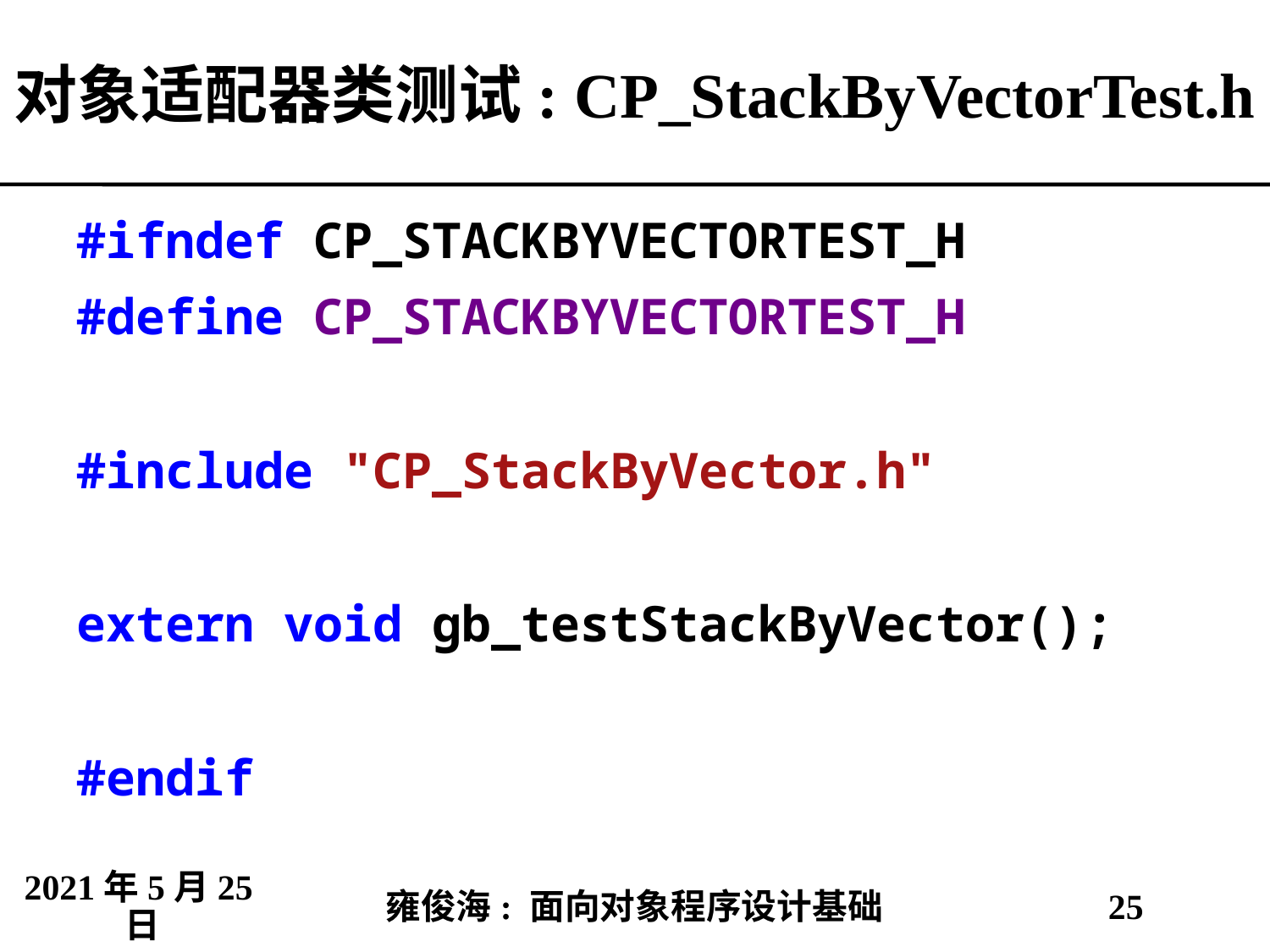

# 对象适配器类测试: CP_StackByVectorTest.h

#ifndef CP_STACKBYVECTORTEST_H
#define CP_STACKBYVECTORTEST_H

#include "CP_StackByVector.h"

extern void gb_testStackByVector();

#endif
2021年5月25日
雍俊海: 面向对象程序设计基础
25